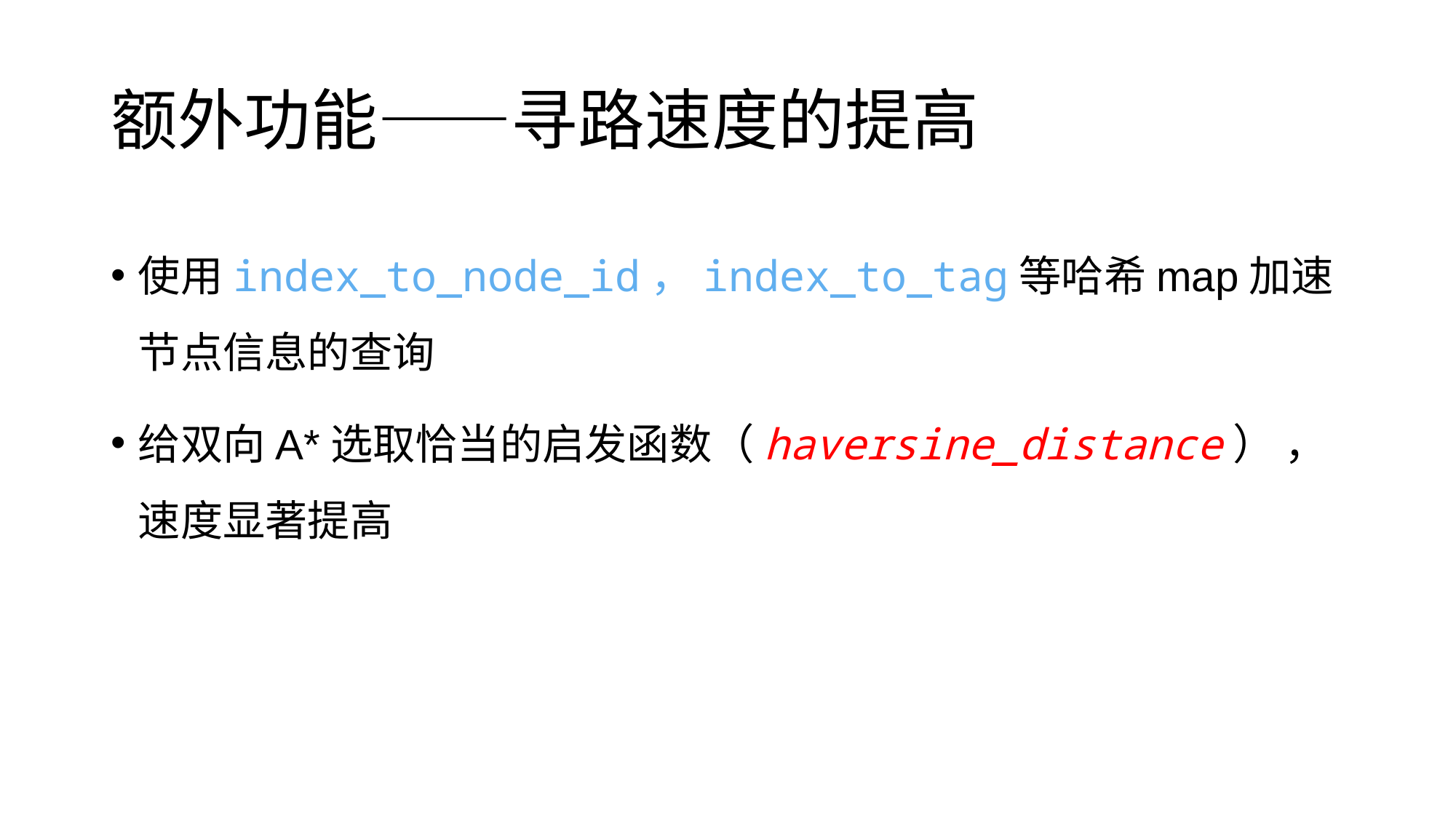

# 额外功能——寻路速度的提高
使用index_to_node_id，index_to_tag等哈希map加速节点信息的查询
给双向A*选取恰当的启发函数（haversine_distance） ，速度显著提高